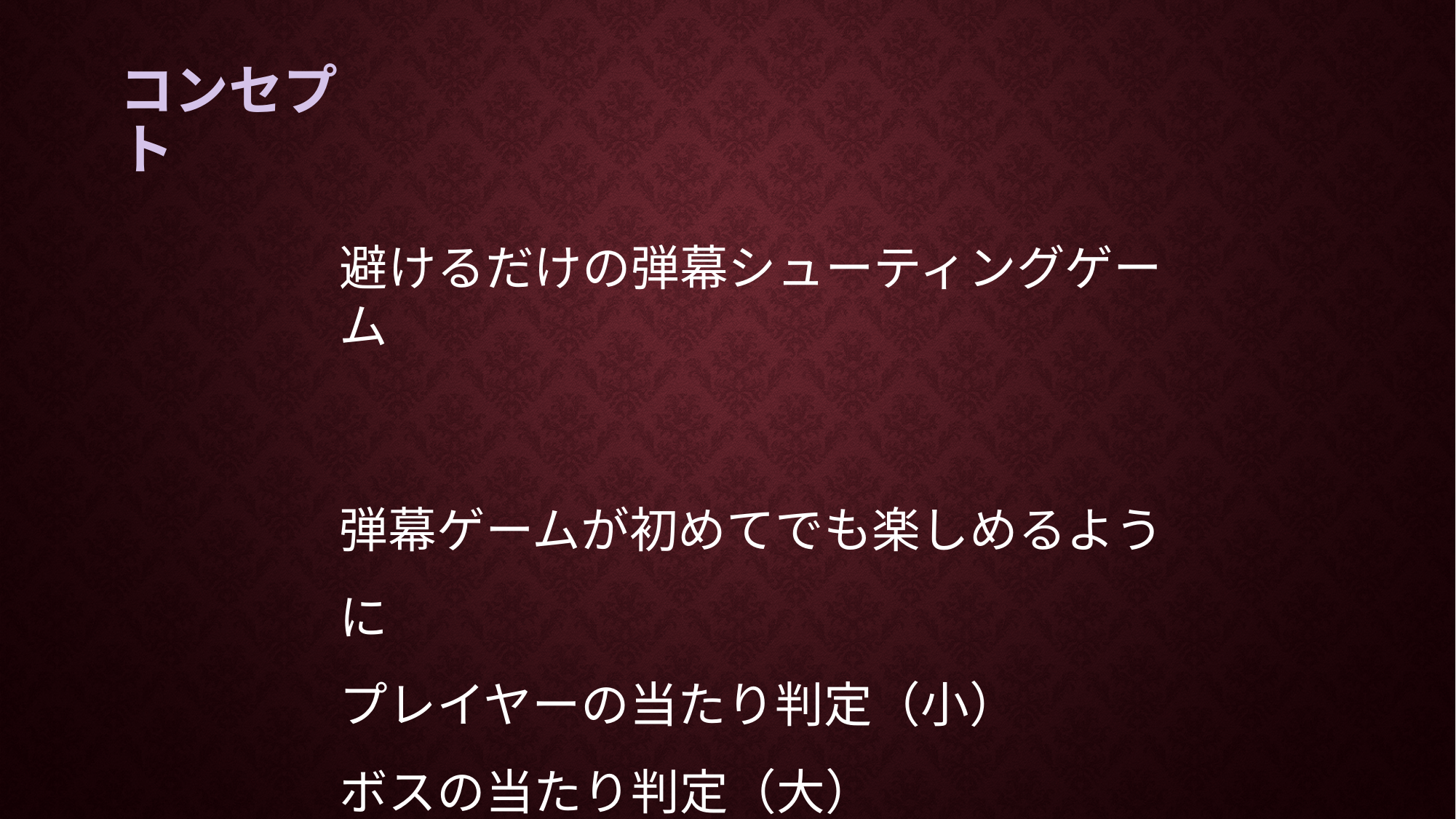

# コンセプト
避けるだけの弾幕シューティングゲーム

弾幕ゲームが初めてでも楽しめるように
プレイヤーの当たり判定（小）
ボスの当たり判定（大）